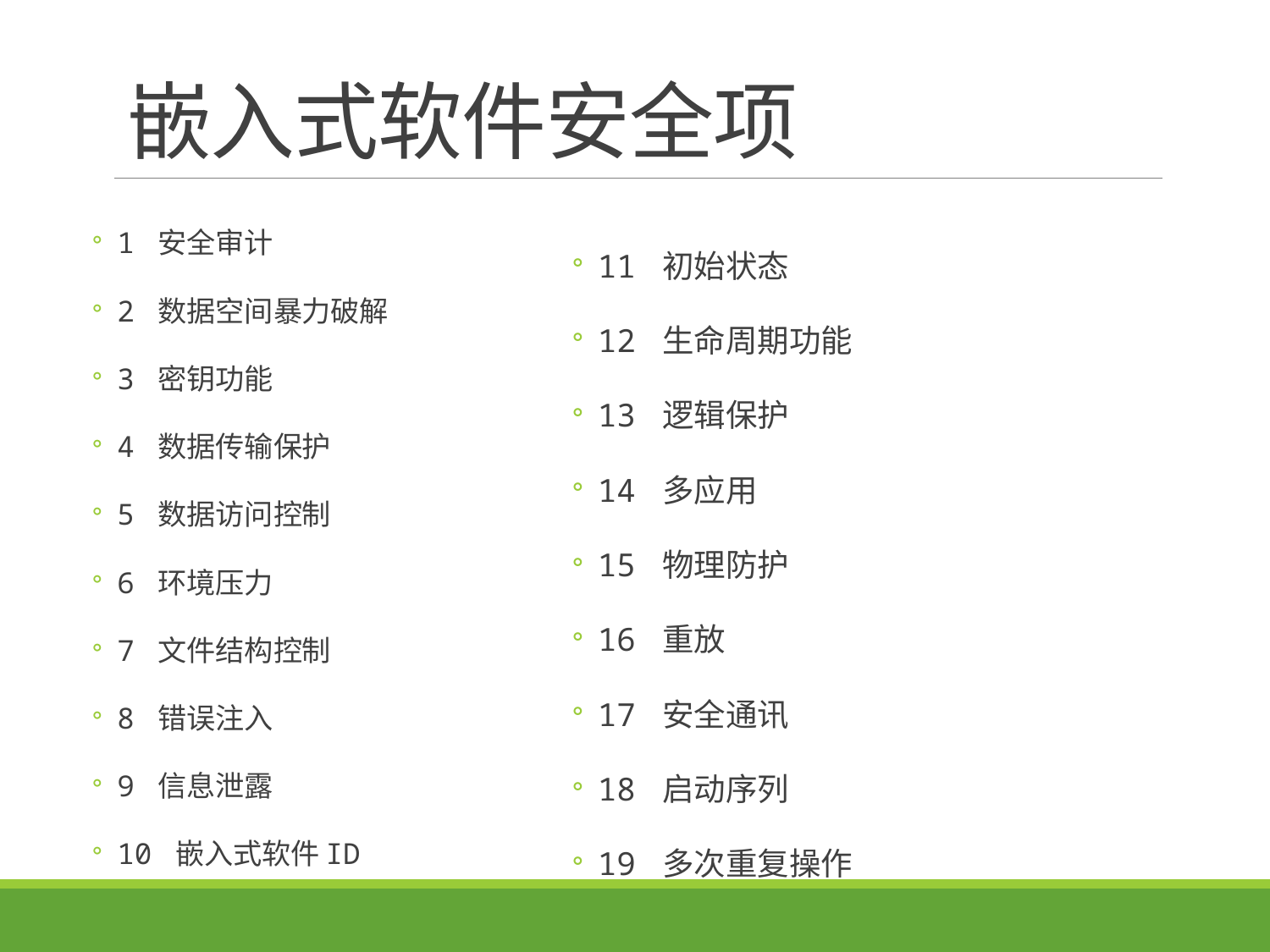

# 嵌入式软件安全项
1 安全审计
2 数据空间暴力破解
3 密钥功能
4 数据传输保护
5 数据访问控制
6 环境压力
7 文件结构控制
8 错误注入
9 信息泄露
10 嵌入式软件ID

11 初始状态
12 生命周期功能
13 逻辑保护
14 多应用
15 物理防护
16 重放
17 安全通讯
18 启动序列
19 多次重复操作